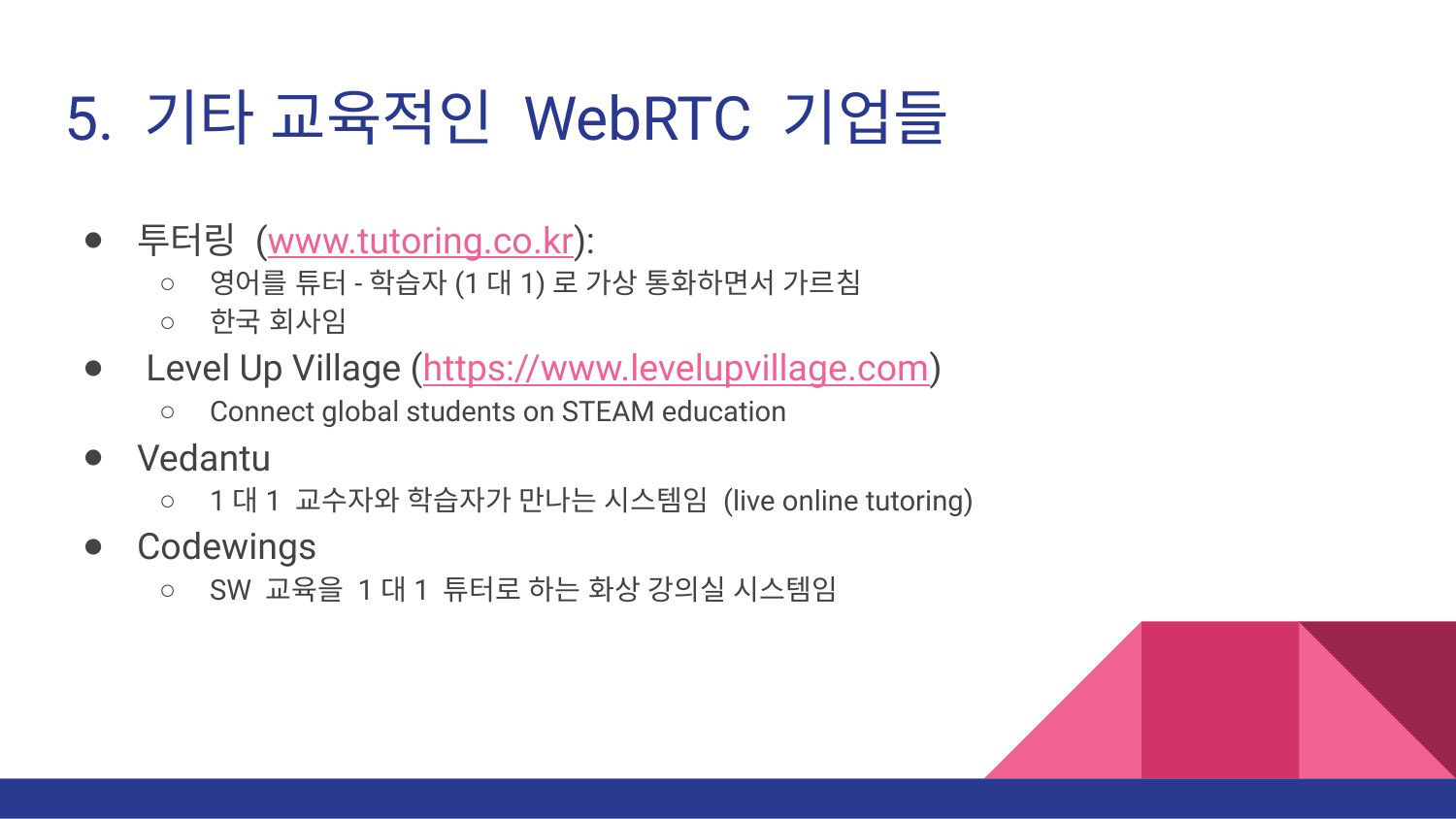

# 5. 기타 교육적인 WebRTC 기업들
투터링 (www.tutoring.co.kr):
영어를 튜터-학습자(1대1)로 가상 통화하면서 가르침
한국 회사임
 Level Up Village (https://www.levelupvillage.com)
Connect global students on STEAM education
Vedantu
1대1 교수자와 학습자가 만나는 시스템임 (live online tutoring)
Codewings
SW 교육을 1대1 튜터로 하는 화상 강의실 시스템임